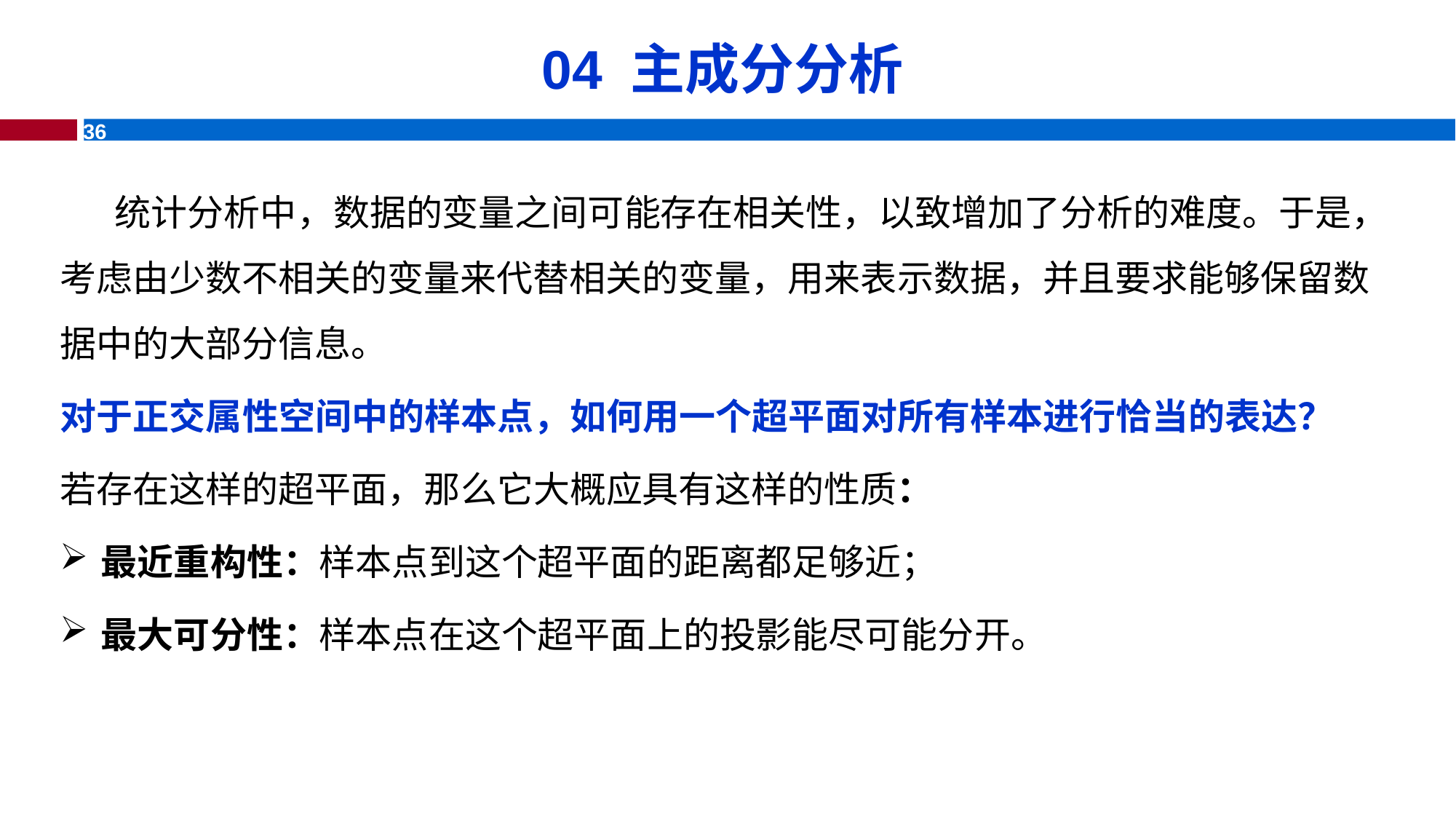

# 04 主成分分析
统计分析中，数据的变量之间可能存在相关性，以致增加了分析的难度。于是，考虑由少数不相关的变量来代替相关的变量，用来表示数据，并且要求能够保留数据中的大部分信息。
对于正交属性空间中的样本点，如何用一个超平面对所有样本进行恰当的表达？
若存在这样的超平面，那么它大概应具有这样的性质：
最近重构性：样本点到这个超平面的距离都足够近；
最大可分性：样本点在这个超平面上的投影能尽可能分开。